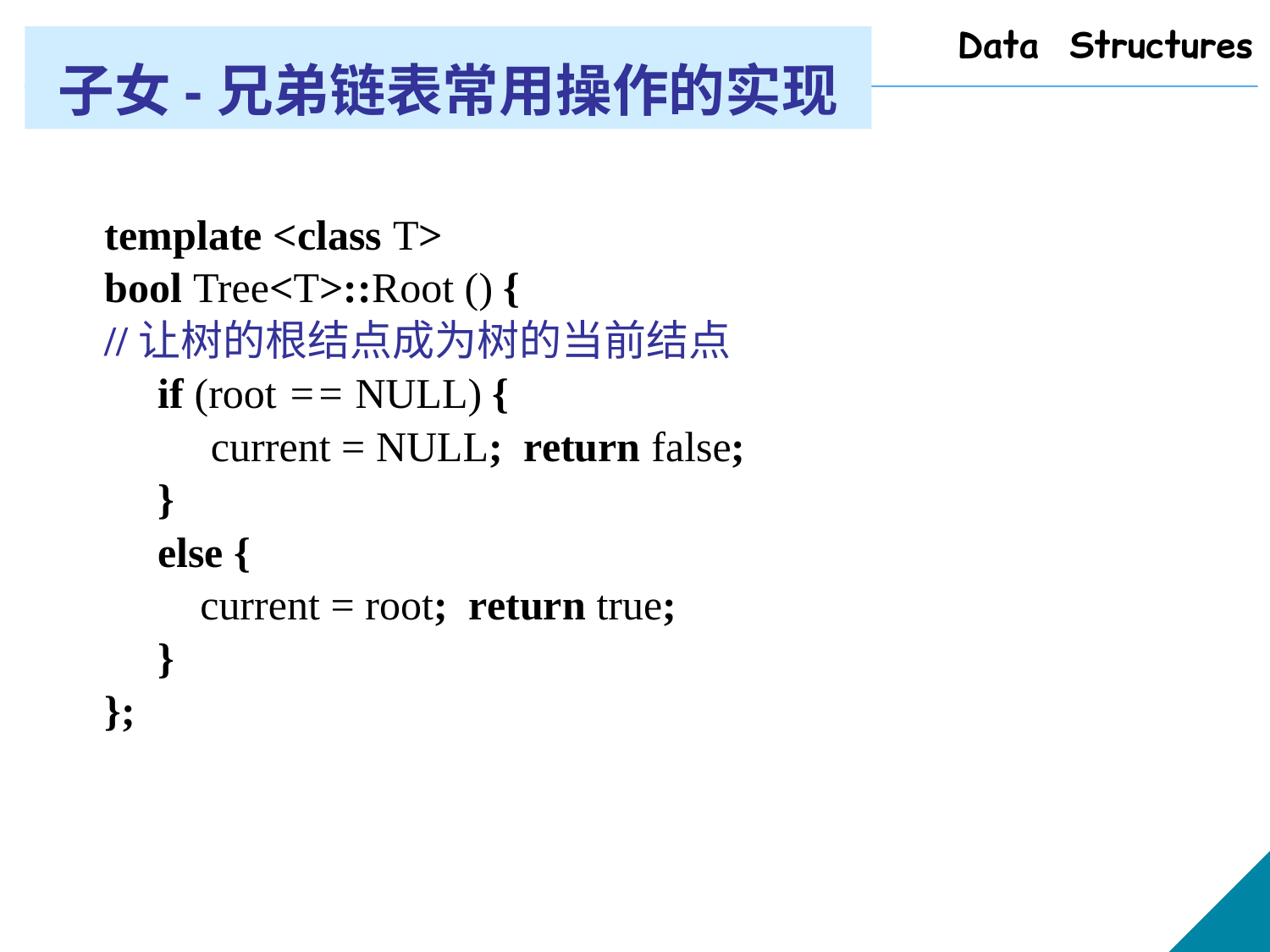

# 子女-兄弟链表常用操作的实现
template <class T>
bool Tree<T>::Root () {
//让树的根结点成为树的当前结点
     if (root == NULL) {
          current = NULL;  return false;
     }
     else {
         current = root;  return true;
     }
};